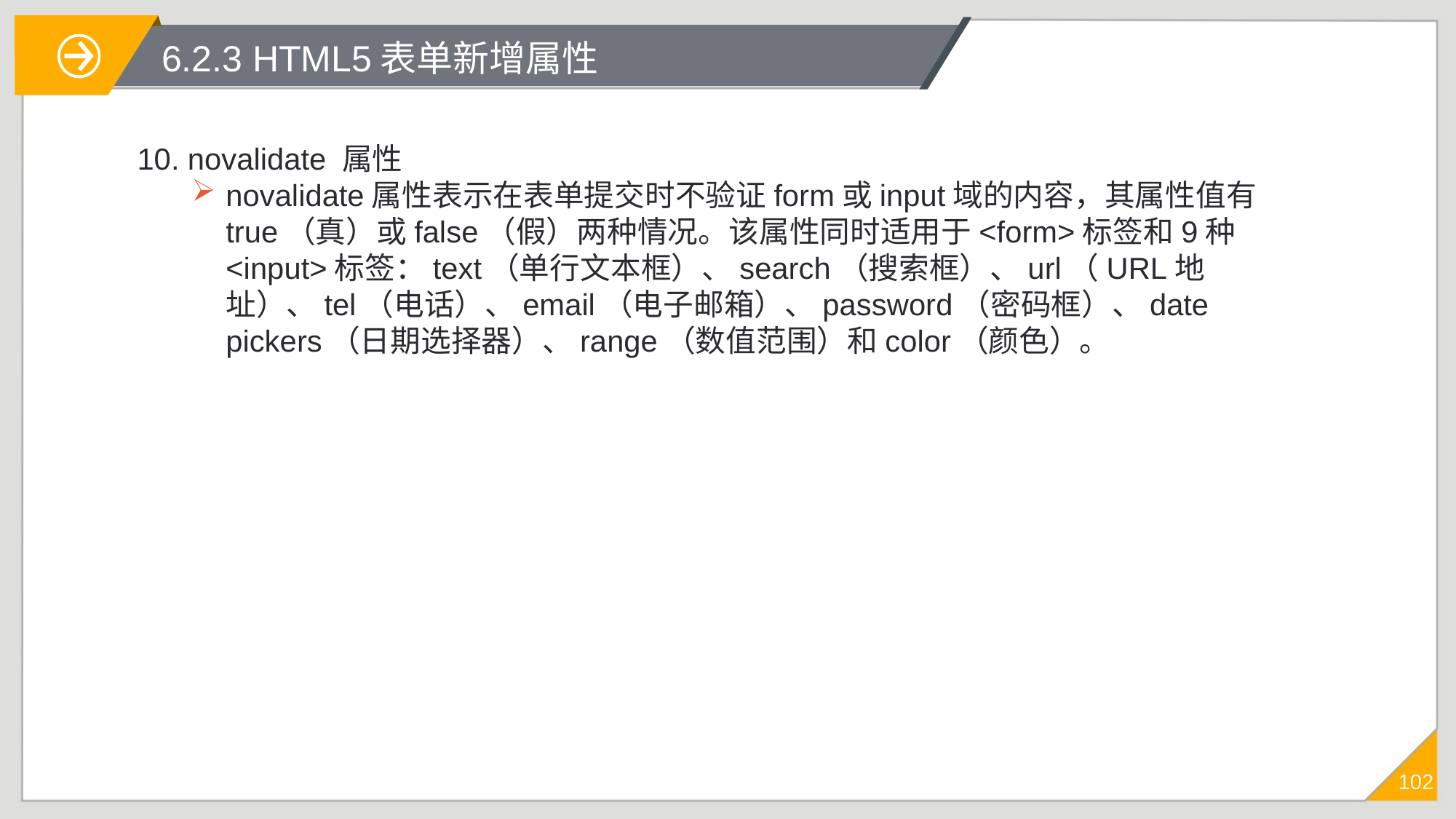

# 6.2.3 HTML5表单新增属性
10. novalidate 属性
novalidate属性表示在表单提交时不验证form或input域的内容，其属性值有true（真）或false（假）两种情况。该属性同时适用于<form>标签和9种<input>标签：text（单行文本框）、search（搜索框）、url（URL地址）、tel（电话）、email（电子邮箱）、password（密码框）、date pickers（日期选择器）、range（数值范围）和color（颜色）。